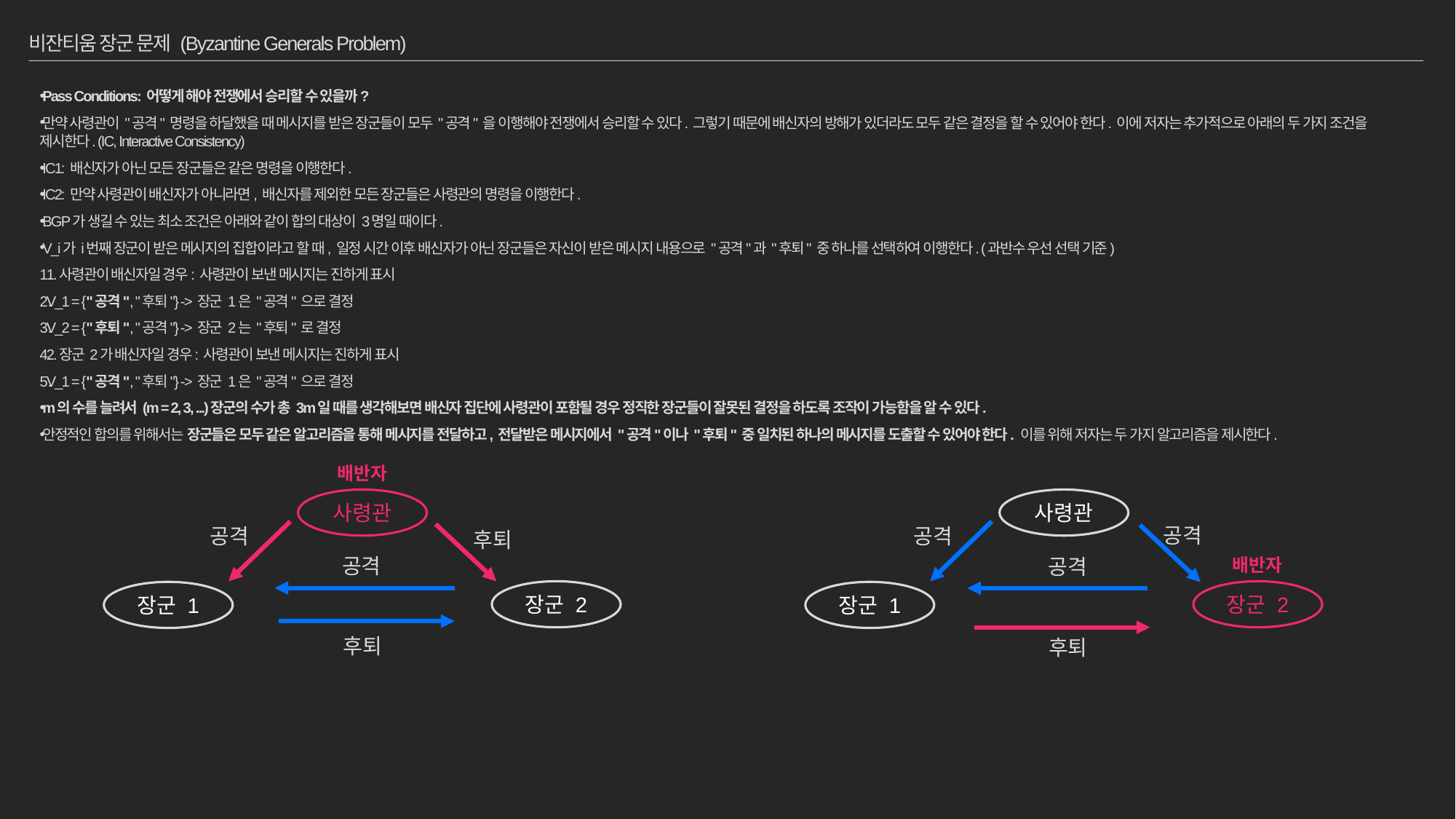

# 비잔티움 장군 문제 (Byzantine Generals Problem)
Pass Conditions: 어떻게 해야 전쟁에서 승리할 수 있을까?
만약 사령관이 "공격" 명령을 하달했을 때 메시지를 받은 장군들이 모두 "공격" 을 이행해야 전쟁에서 승리할 수 있다. 그렇기 때문에 배신자의 방해가 있더라도 모두 같은 결정을 할 수 있어야 한다. 이에 저자는 추가적으로 아래의 두 가지 조건을 제시한다. (IC, Interactive Consistency)
IC1: 배신자가 아닌 모든 장군들은 같은 명령을 이행한다.
IC2: 만약 사령관이 배신자가 아니라면, 배신자를 제외한 모든 장군들은 사령관의 명령을 이행한다.
BGP가 생길 수 있는 최소 조건은 아래와 같이 합의 대상이 3명일 때이다.
V_i가 i번째 장군이 받은 메시지의 집합이라고 할 때, 일정 시간 이후 배신자가 아닌 장군들은 자신이 받은 메시지 내용으로 "공격"과 "후퇴" 중 하나를 선택하여 이행한다. (과반수 우선 선택 기준)
1.사령관이 배신자일 경우: 사령관이 보낸 메시지는 진하게 표시
V_1 = {"공격", "후퇴"} -> 장군 1은 "공격" 으로 결정
V_2 = {"후퇴", "공격"} -> 장군 2는 "후퇴" 로 결정
2.장군 2가 배신자일 경우: 사령관이 보낸 메시지는 진하게 표시
V_1 = {"공격", "후퇴"} -> 장군 1은 "공격" 으로 결정
m의 수를 늘려서 (m = 2, 3, ...)장군의 수가 총 3m일 때를 생각해보면 배신자 집단에 사령관이 포함될 경우 정직한 장군들이 잘못된 결정을 하도록 조작이 가능함을 알 수 있다.
안정적인 합의를 위해서는 장군들은 모두 같은 알고리즘을 통해 메시지를 전달하고, 전달받은 메시지에서 "공격"이나 "후퇴" 중 일치된 하나의 메시지를 도출할 수 있어야 한다. 이를 위해 저자는 두 가지 알고리즘을 제시한다.

배반자
사령관
사령관
공격
공격
공격
후퇴
공격
공격
배반자
장군 2
장군 2
장군 1
장군 1
후퇴
후퇴